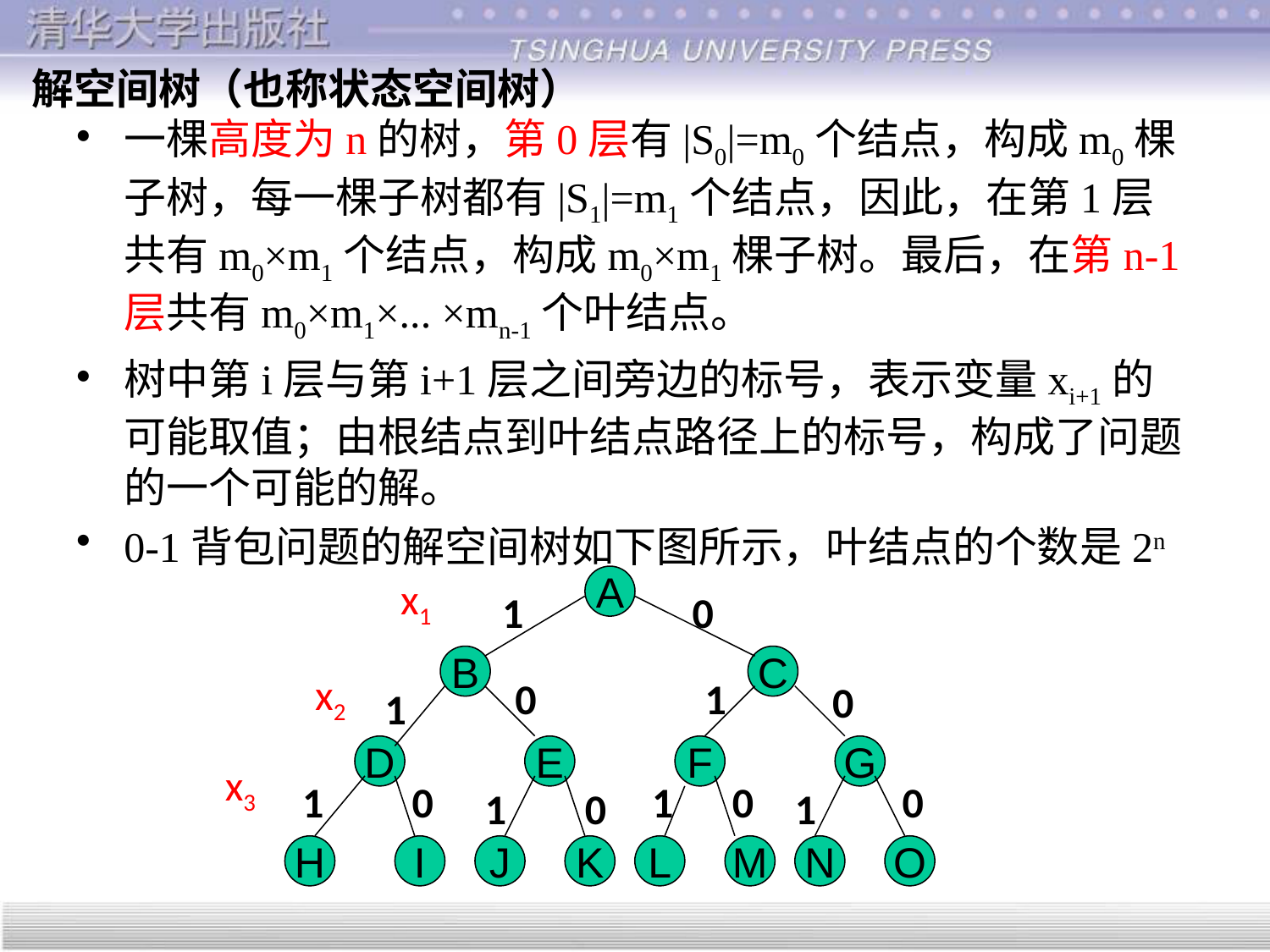

解空间树（也称状态空间树）
一棵高度为n的树，第0层有|S0|=m0个结点，构成m0棵子树，每一棵子树都有|S1|=m1个结点，因此，在第1层共有m0×m1个结点，构成m0×m1棵子树。最后，在第n-1层共有m0×m1×... ×mn-1个叶结点。
树中第i层与第i+1层之间旁边的标号，表示变量xi+1的可能取值；由根结点到叶结点路径上的标号，构成了问题的一个可能的解。
0-1背包问题的解空间树如下图所示，叶结点的个数是2n

x1
A
1
0

B
C
0
1
0
1

D
E
F
G
1
0
1
0
0

1
0
1

H
I
J
K
L
M
N
O
x2
x3